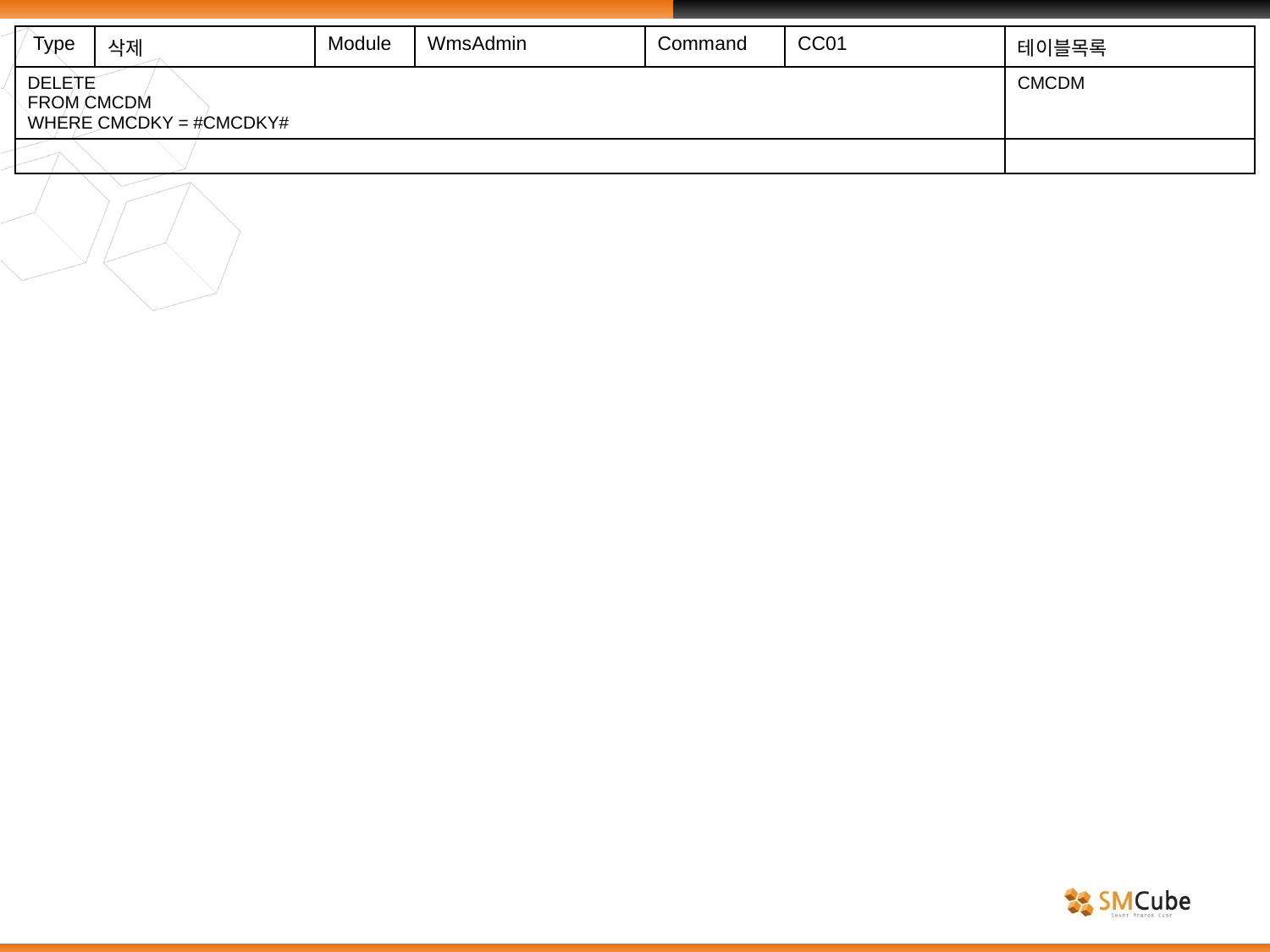

| Type | 삭제 | Module | WmsAdmin | Command | CC01 | 테이블목록 |
| --- | --- | --- | --- | --- | --- | --- |
| DELETE FROM CMCDM WHERE CMCDKY = #CMCDKY# |  |  |  |  |  | CMCDM |
|  |  |  |  |  |  |  |